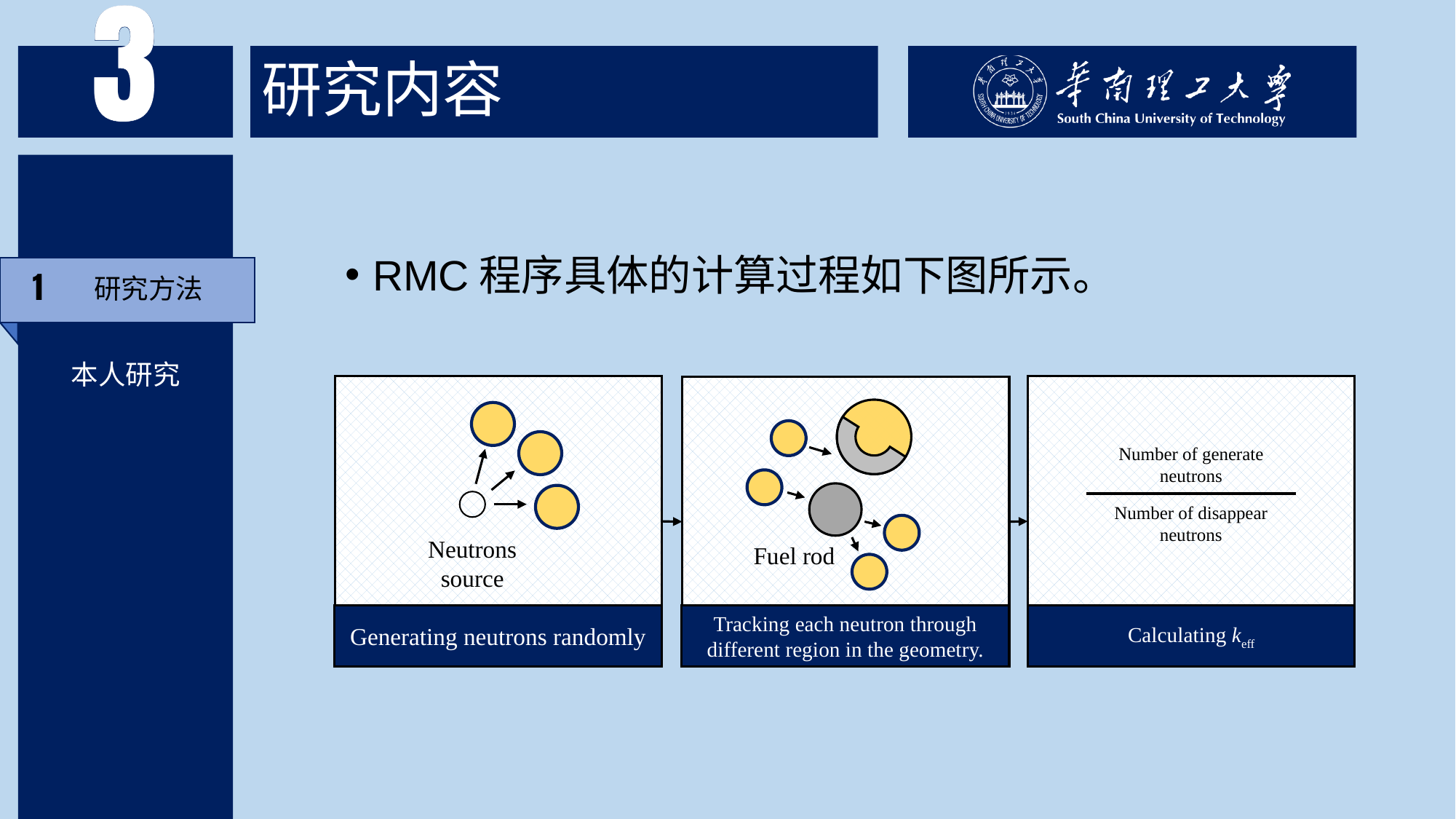

3
3
# 研究内容
RMC程序具体的计算过程如下图所示。
研究方法
1
本人研究

Neutrons source
Generating neutrons randomly

Number of generate neutrons
Number of disappear neutrons
Calculating keff

Fuel rod

Tracking each neutron through different region in the geometry.